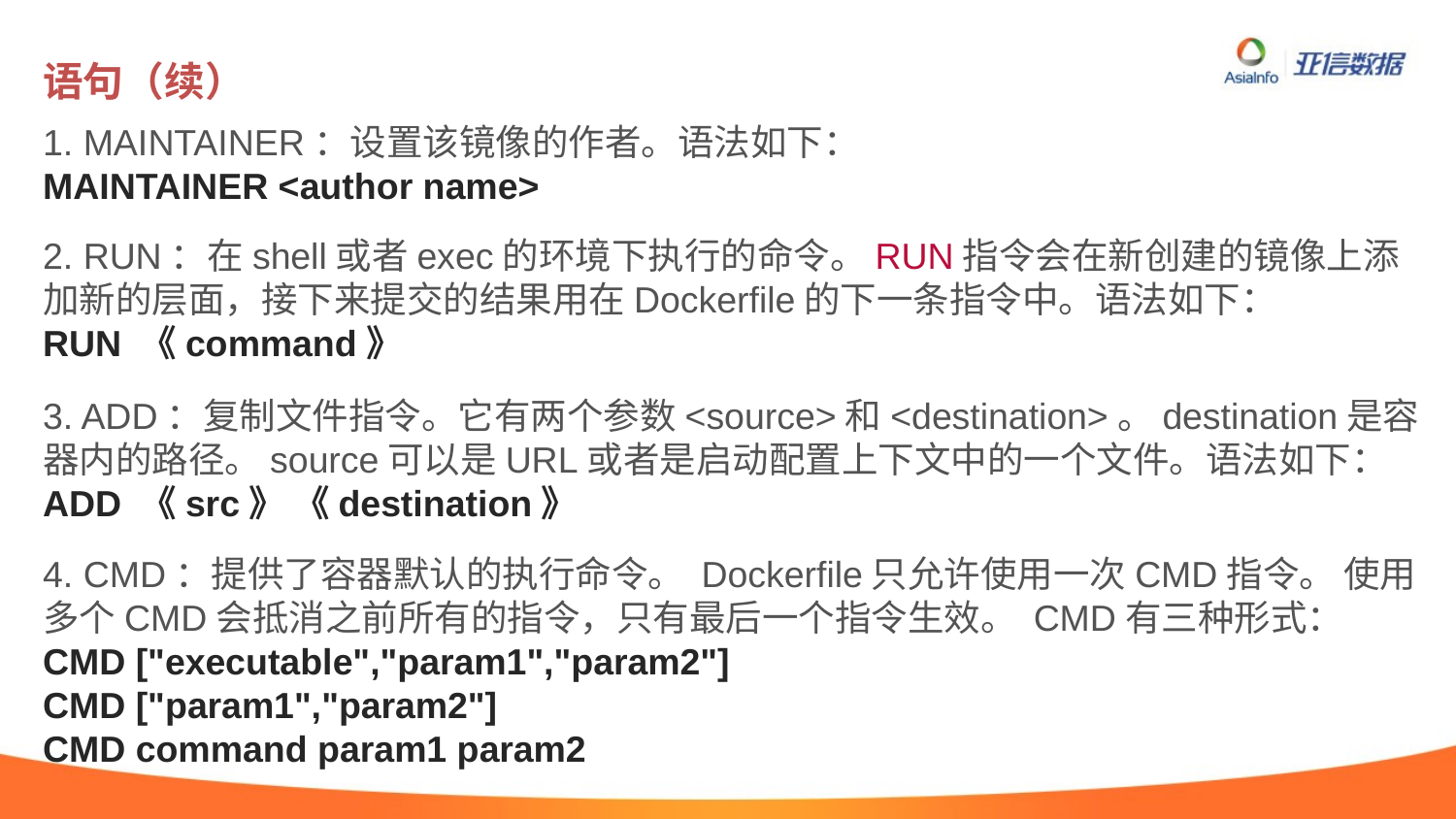

# 语句（续）
1. MAINTAINER：设置该镜像的作者。语法如下：
MAINTAINER <author name>

2. RUN：在shell或者exec的环境下执行的命令。RUN指令会在新创建的镜像上添加新的层面，接下来提交的结果用在Dockerfile的下一条指令中。语法如下：
RUN 《command》

3. ADD：复制文件指令。它有两个参数<source>和<destination>。destination是容器内的路径。source可以是URL或者是启动配置上下文中的一个文件。语法如下：
ADD 《src》 《destination》

4. CMD：提供了容器默认的执行命令。 Dockerfile只允许使用一次CMD指令。 使用多个CMD会抵消之前所有的指令，只有最后一个指令生效。 CMD有三种形式：
CMD ["executable","param1","param2"]
CMD ["param1","param2"]
CMD command param1 param2